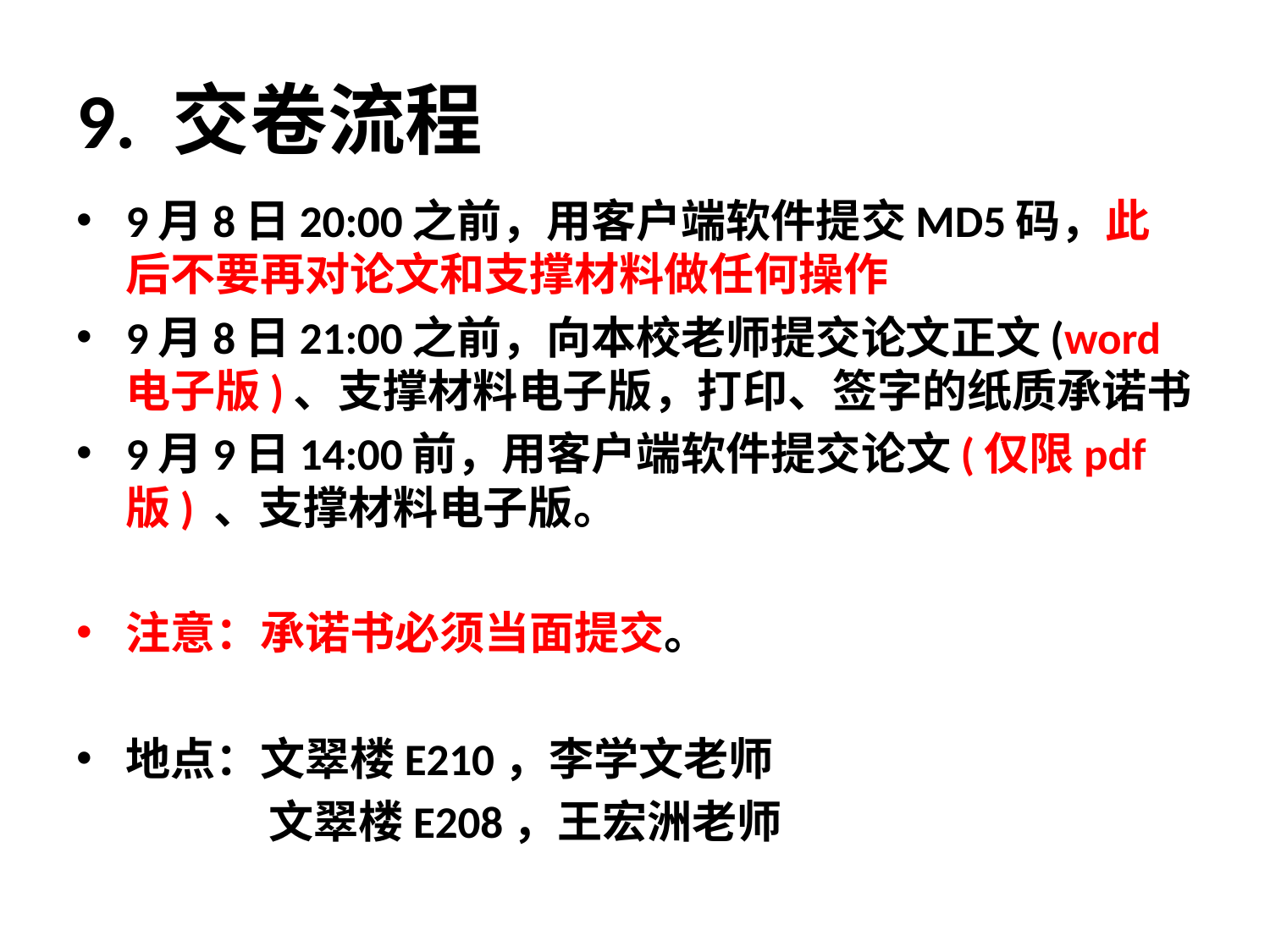

# 9. 交卷流程
9月8日20:00之前，用客户端软件提交MD5码，此后不要再对论文和支撑材料做任何操作
9月8日21:00之前，向本校老师提交论文正文(word电子版)、支撑材料电子版，打印、签字的纸质承诺书
9月9日14:00前，用客户端软件提交论文(仅限pdf版) 、支撑材料电子版。

注意：承诺书必须当面提交。

地点：文翠楼E210，李学文老师
                  文翠楼E208，王宏洲老师